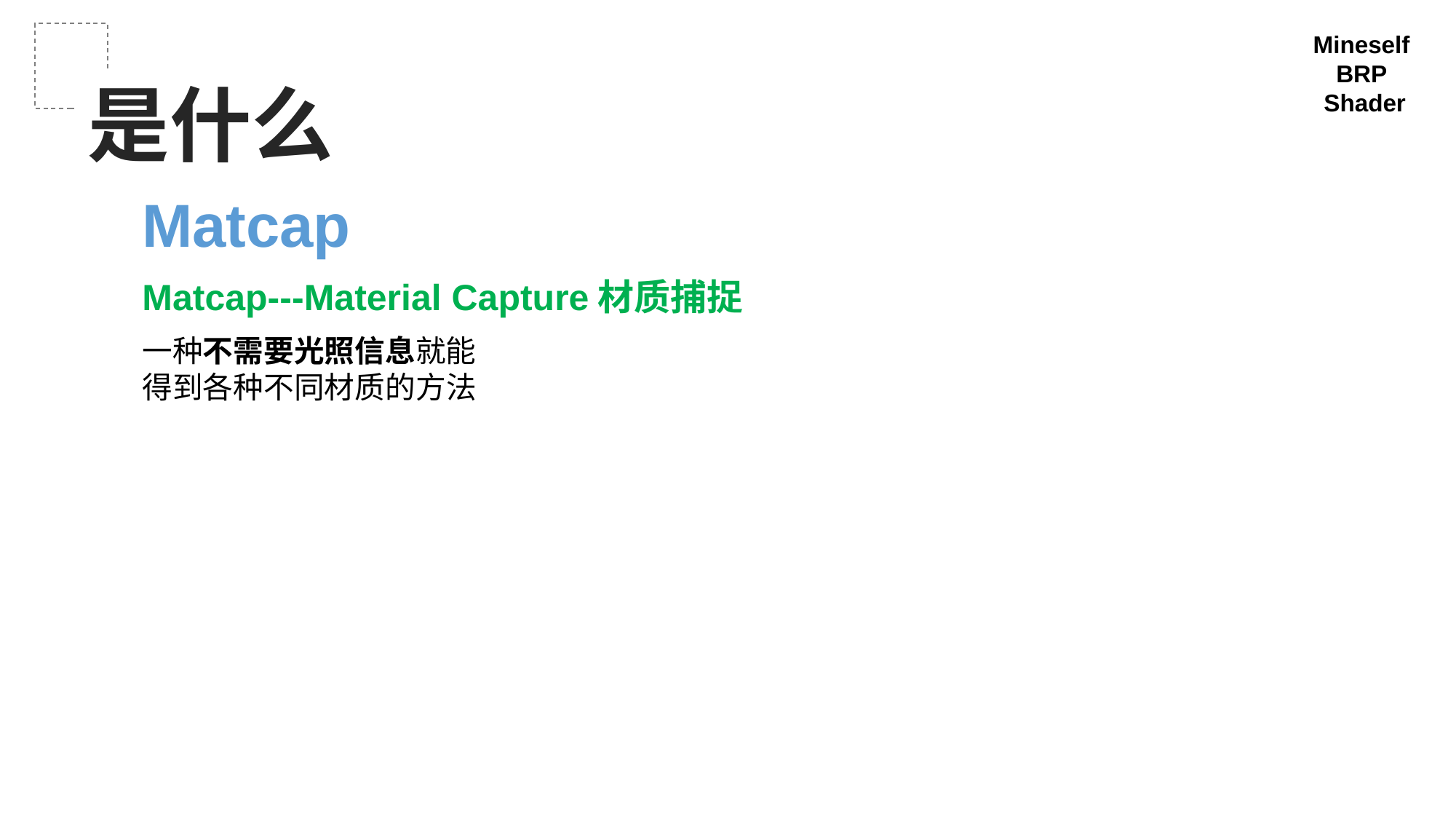

Mineself
BRP
Shader

是什么
Matcap
Matcap---Material Capture材质捕捉
一种不需要光照信息就能得到各种不同材质的方法